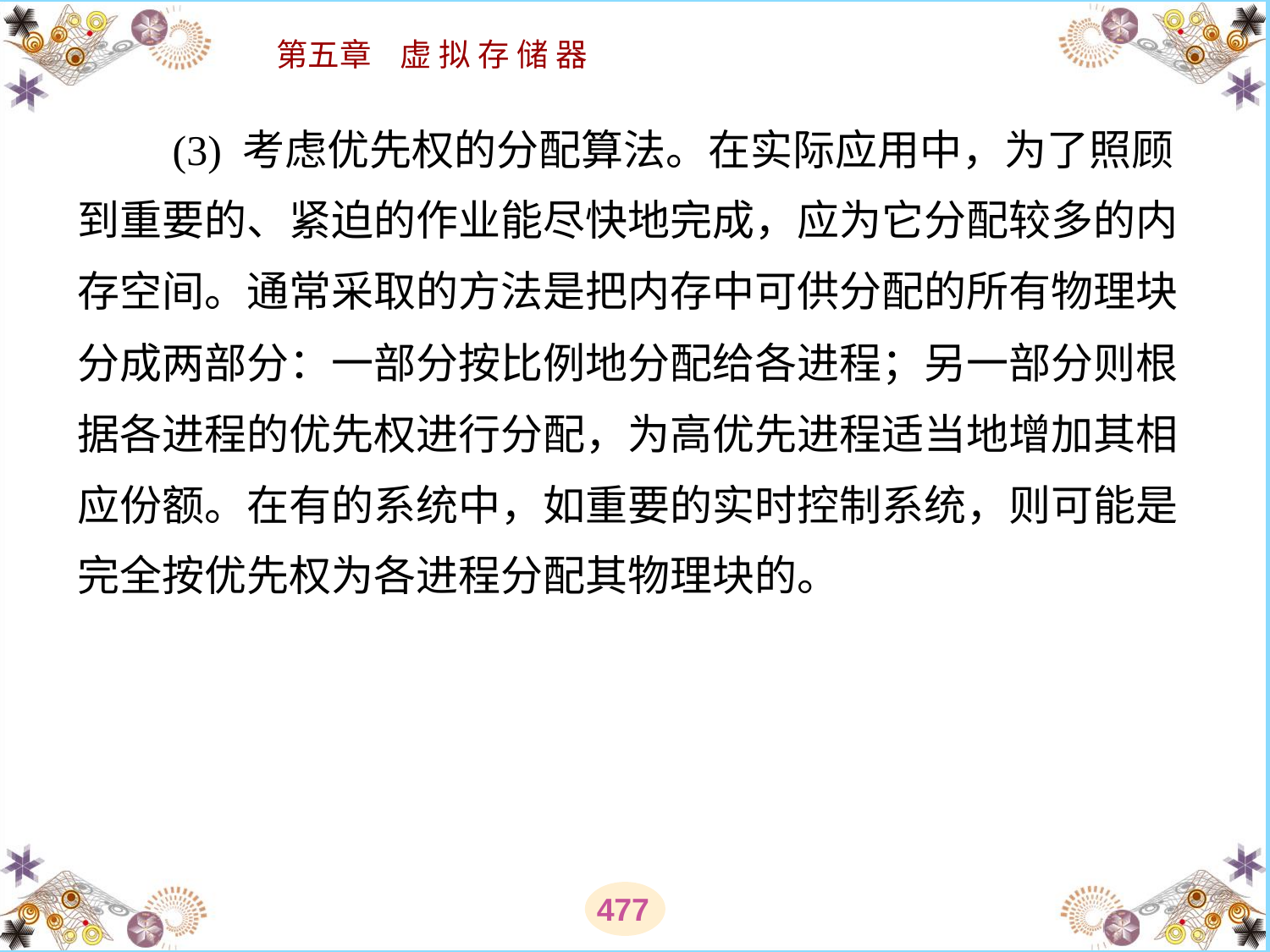

# (3) 考虑优先权的分配算法。在实际应用中，为了照顾到重要的、紧迫的作业能尽快地完成，应为它分配较多的内存空间。通常采取的方法是把内存中可供分配的所有物理块分成两部分：一部分按比例地分配给各进程；另一部分则根据各进程的优先权进行分配，为高优先进程适当地增加其相应份额。在有的系统中，如重要的实时控制系统，则可能是完全按优先权为各进程分配其物理块的。